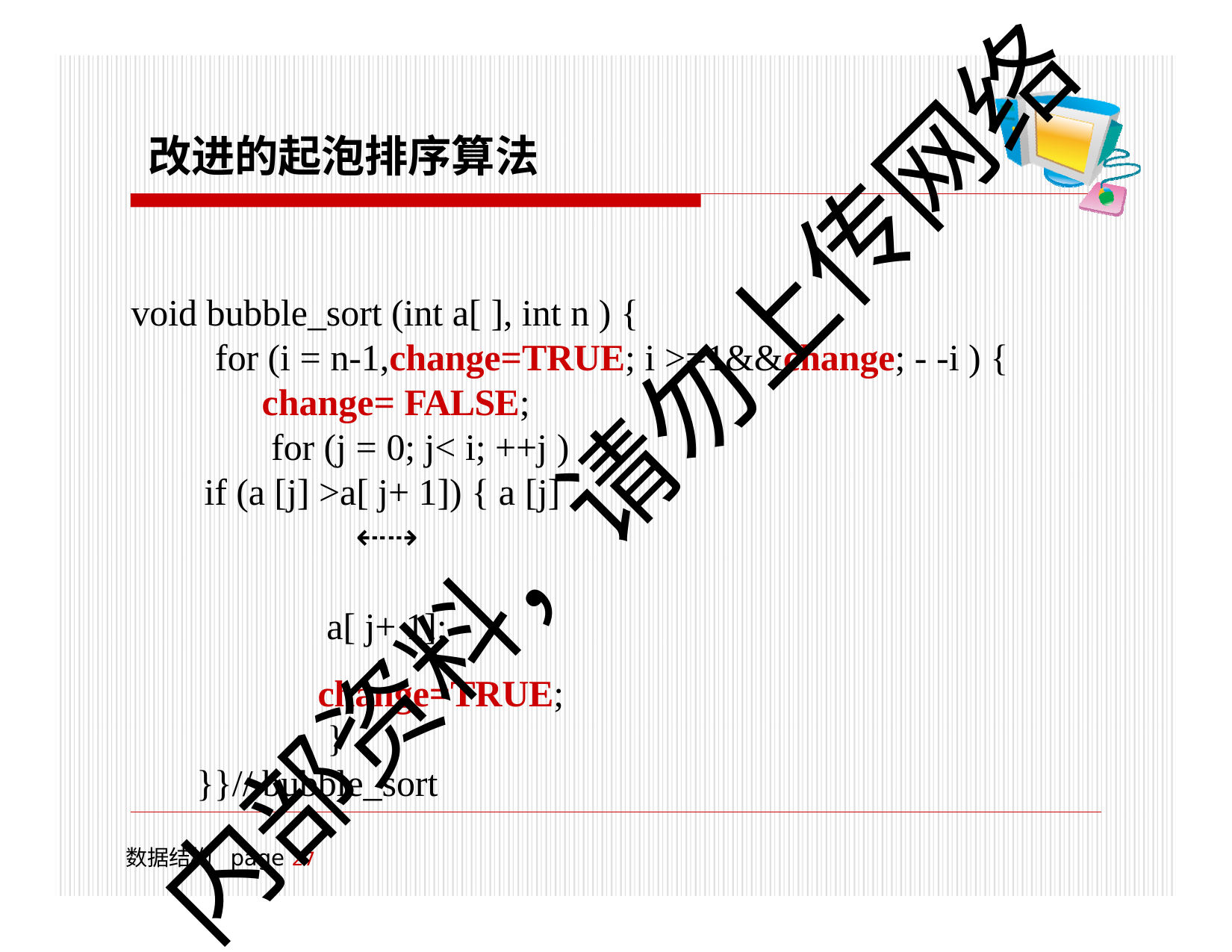

# 改进的起泡排序算法

void bubble_sort (int a[ ], int n ) {
for (i = n-1,change=TRUE; i >=1&&change; - -i ) {
change= FALSE;  for (j = 0; j< i; ++j )
if (a [j] >a[ j+ 1]) { a [j] ⇠⇢	a[ j+ 1];
change=TRUE;}
}}// bubble_sort
内部资料，请勿上传网络

数据结构	page 27